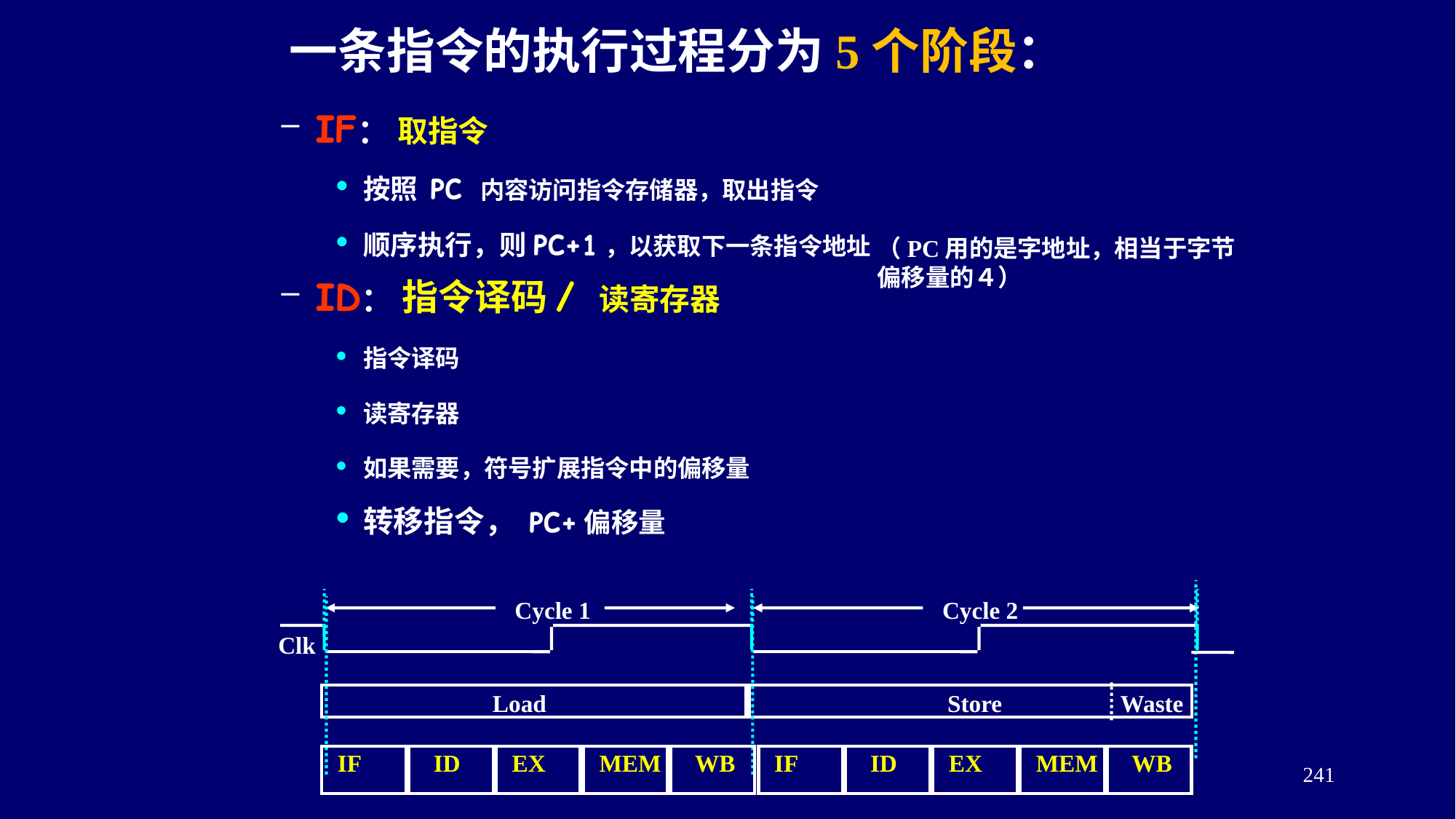

一条指令的执行过程分为5个阶段：
IF: 取指令
按照 PC 内容访问指令存储器，取出指令
顺序执行，则PC+1，以获取下一条指令地址
ID: 指令译码/ 读寄存器
指令译码
读寄存器
如果需要，符号扩展指令中的偏移量
转移指令， PC+偏移量
（PC用的是字地址，相当于字节偏移量的４）

Cycle 1
Cycle 2

Clk

Load
Store
Waste

IF

ID

EX

MEM

WB

IF

ID

EX

MEM

WB

241